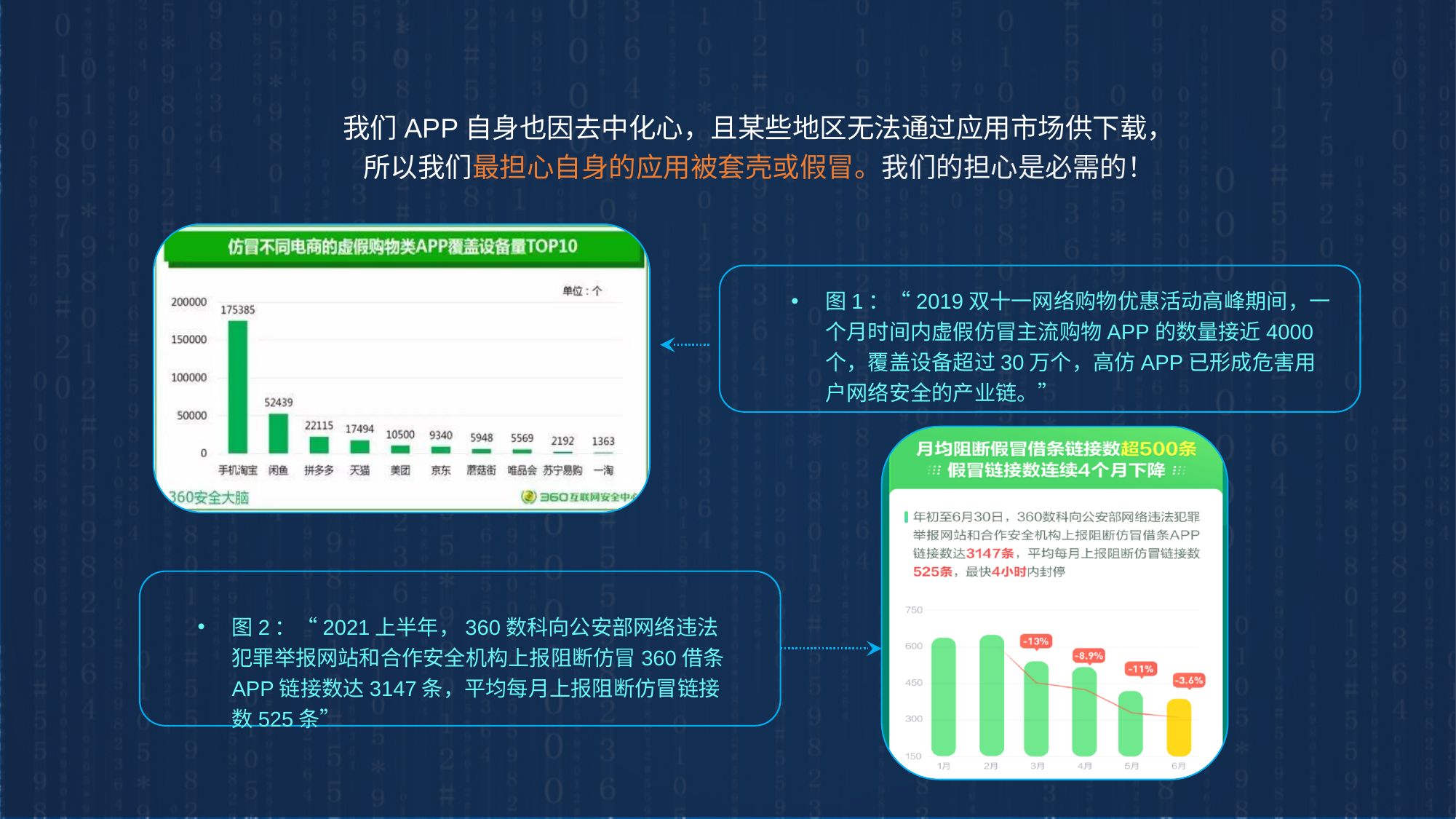

我们APP自身也因去中化心，且某些地区无法通过应用市场供下载，
所以我们最担心自身的应用被套壳或假冒。我们的担心是必需的！

图1：“2019双十一网络购物优惠活动高峰期间，一个月时间内虚假仿冒主流购物APP的数量接近4000个，覆盖设备超过30万个，高仿APP已形成危害用户网络安全的产业链。”

图2：“2021上半年，360数科向公安部网络违法犯罪举报网站和合作安全机构上报阻断仿冒360借条APP链接数达3147条，平均每月上报阻断仿冒链接数525条”